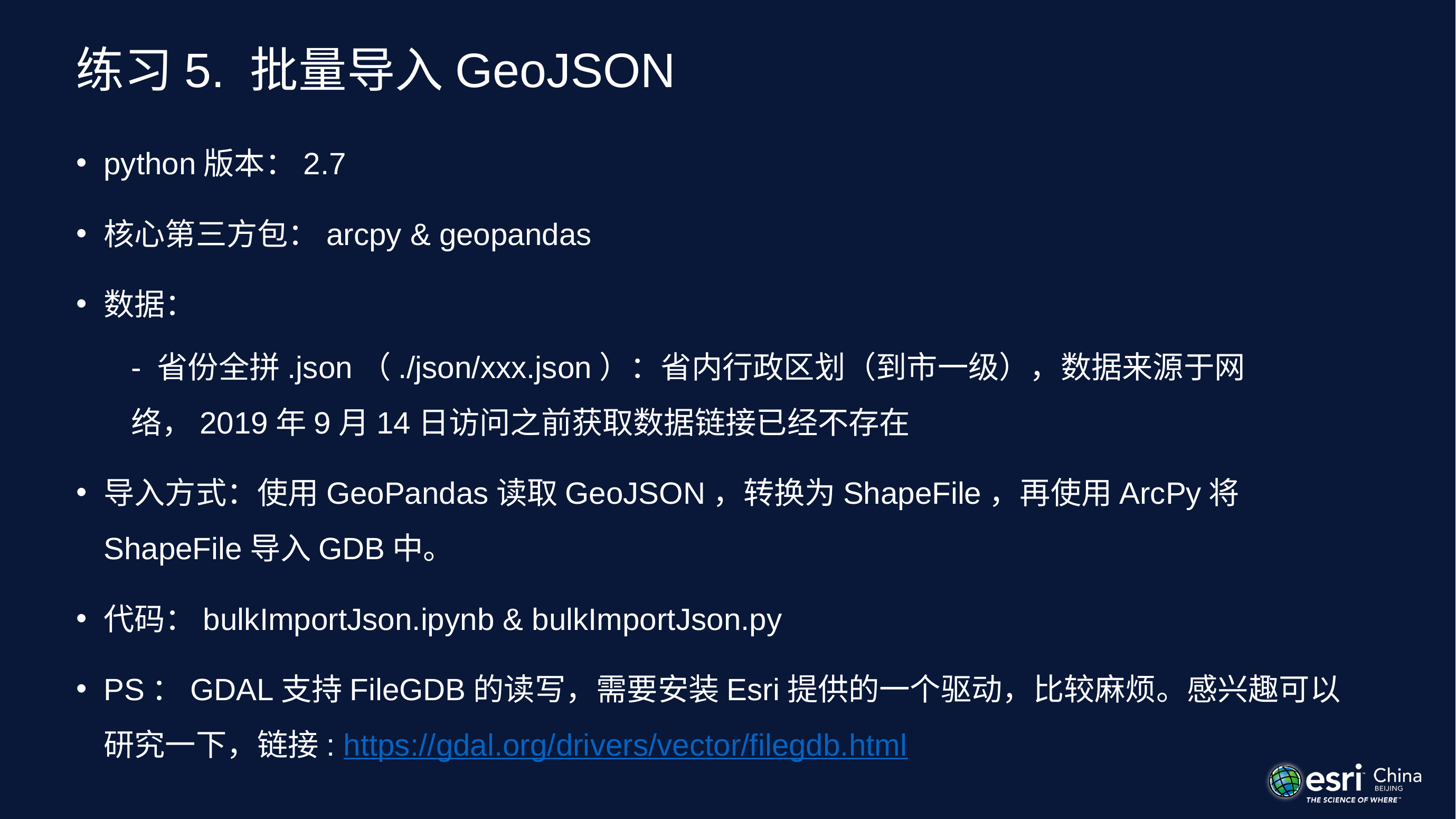

# 练习5. 批量导入GeoJSON
python版本：2.7
核心第三方包：arcpy & geopandas
数据：
- 省份全拼.json（./json/xxx.json）：省内行政区划（到市一级），数据来源于网络，2019年9月14日访问之前获取数据链接已经不存在
导入方式：使用GeoPandas读取GeoJSON，转换为ShapeFile，再使用ArcPy将ShapeFile导入GDB中。
代码：bulkImportJson.ipynb & bulkImportJson.py
PS：GDAL支持FileGDB的读写，需要安装Esri提供的一个驱动，比较麻烦。感兴趣可以研究一下，链接: https://gdal.org/drivers/vector/filegdb.html